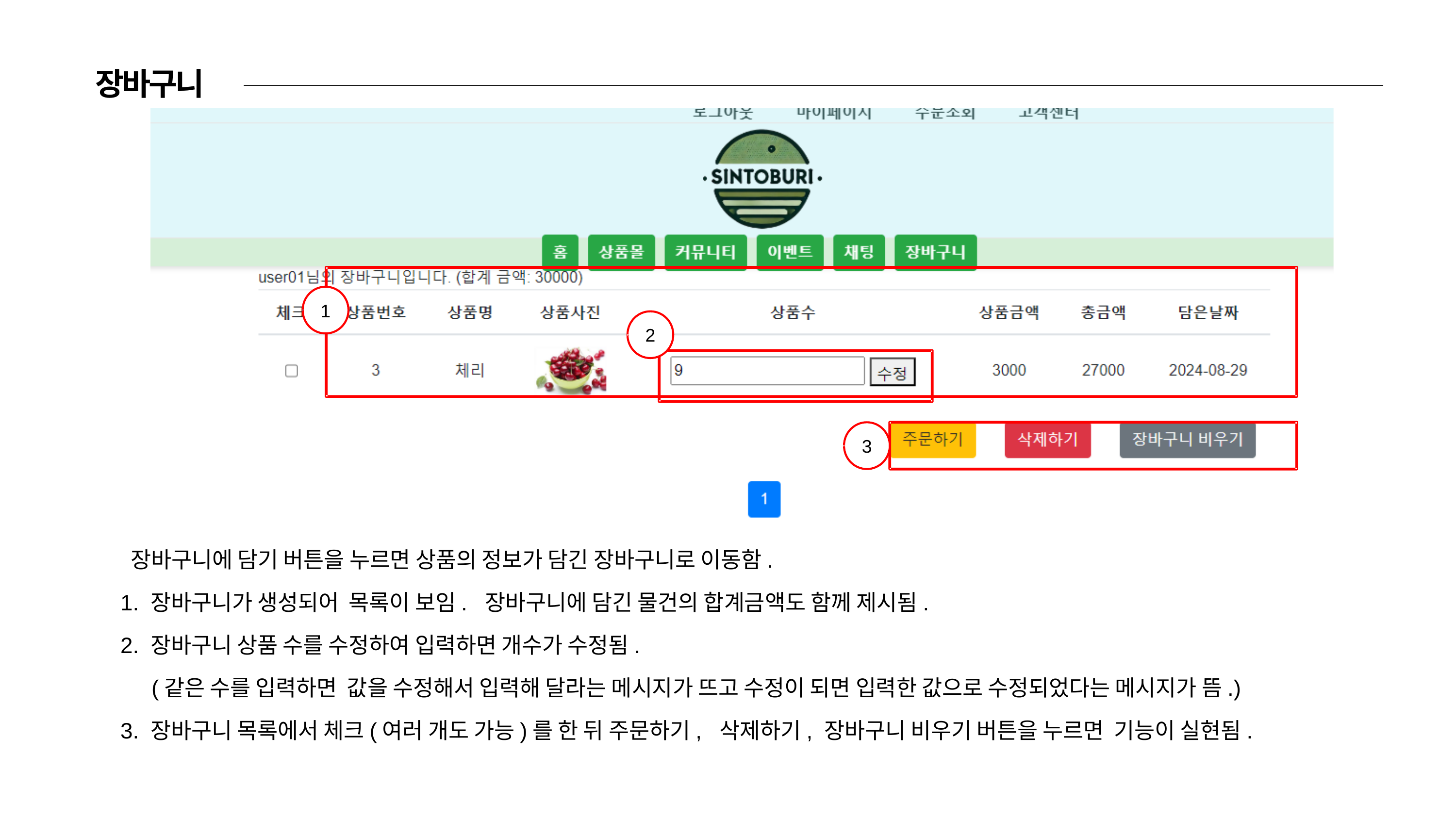

장바구니

1

2

3

 장바구니에 담기 버튼을 누르면 상품의 정보가 담긴 장바구니로 이동함.
1. 장바구니가 생성되어  목록이 보임.  장바구니에 담긴 물건의 합계금액도 함께 제시됨.
2. 장바구니 상품 수를 수정하여 입력하면 개수가 수정됨.
     (같은 수를 입력하면  값을 수정해서 입력해 달라는 메시지가 뜨고 수정이 되면 입력한 값으로 수정되었다는 메시지가 뜸.)
3. 장바구니 목록에서 체크(여러 개도 가능)를 한 뒤 주문하기,  삭제하기, 장바구니 비우기 버튼을 누르면  기능이 실현됨.